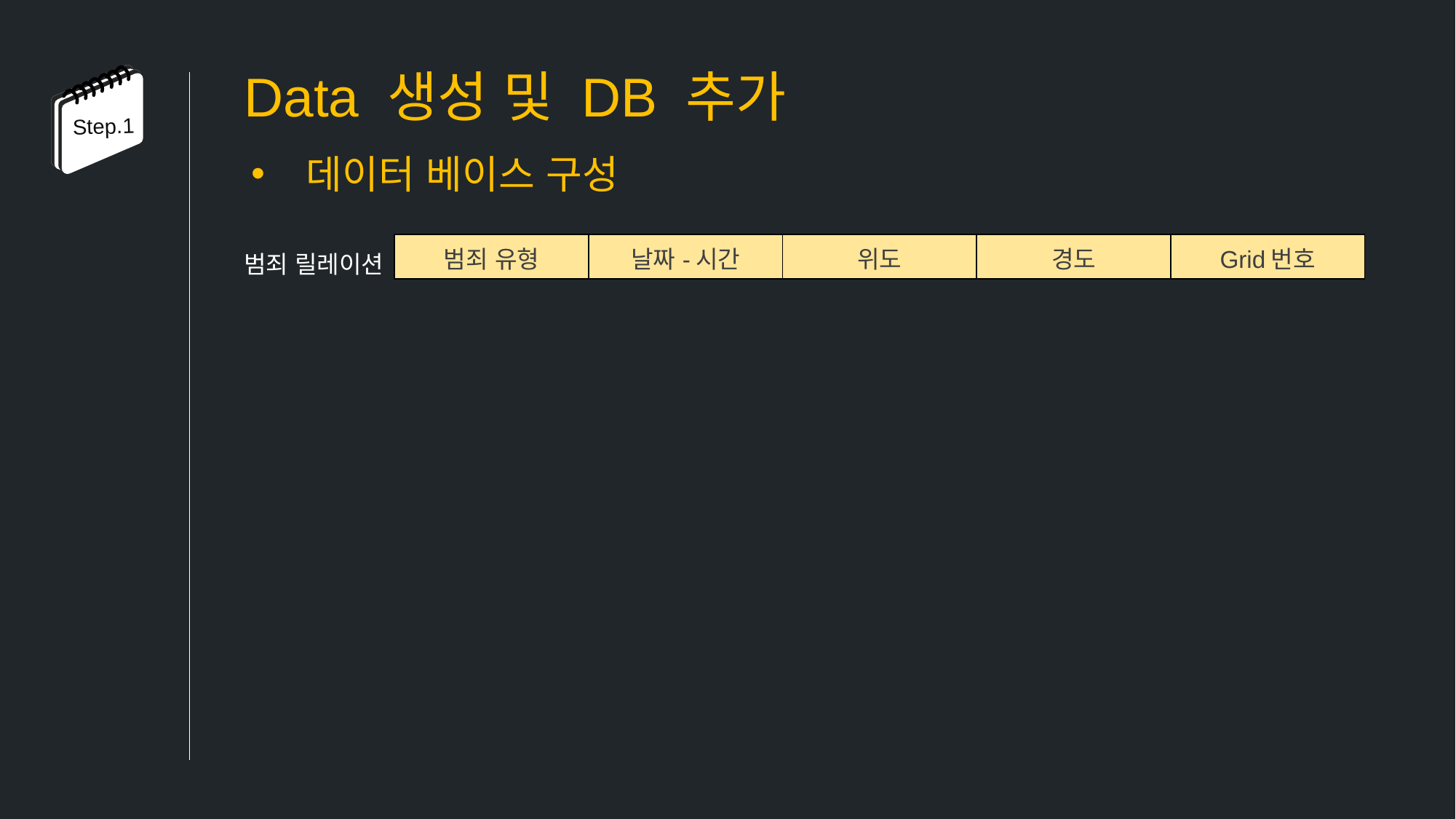

Data 생성 및 DB 추가

Step.1
데이터 베이스 구성
범죄 릴레이션
| 범죄 유형 | 날짜-시간 | 위도 | 경도 | Grid번호 |
| --- | --- | --- | --- | --- |